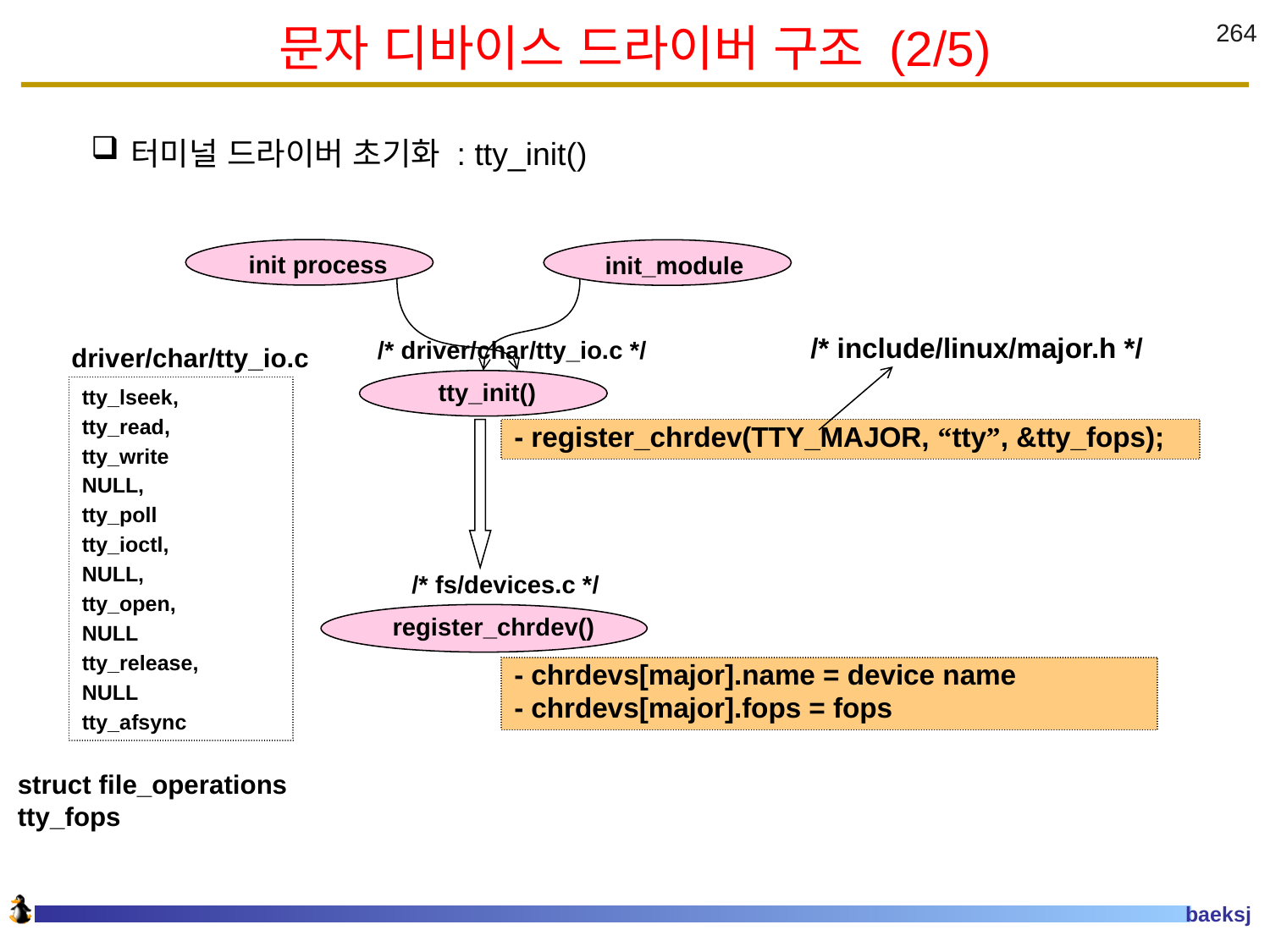

# 문자 디바이스 드라이버 구조 (2/5)
264
터미널 드라이버 초기화 : tty_init()

 init process
 init_module
/* include/linux/major.h */
/* driver/char/tty_io.c */
driver/char/tty_io.c

     tty_init()

tty_lseek,
tty_read,
tty_write
NULL,
tty_poll
tty_ioctl,
NULL,
tty_open,
NULL
tty_release,
NULL
tty_afsync

- register_chrdev(TTY_MAJOR, “tty”, &tty_fops);
 /* fs/devices.c */

register_chrdev()
- chrdevs[major].name = device name
- chrdevs[major].fops = fops
struct file_operations tty_fops